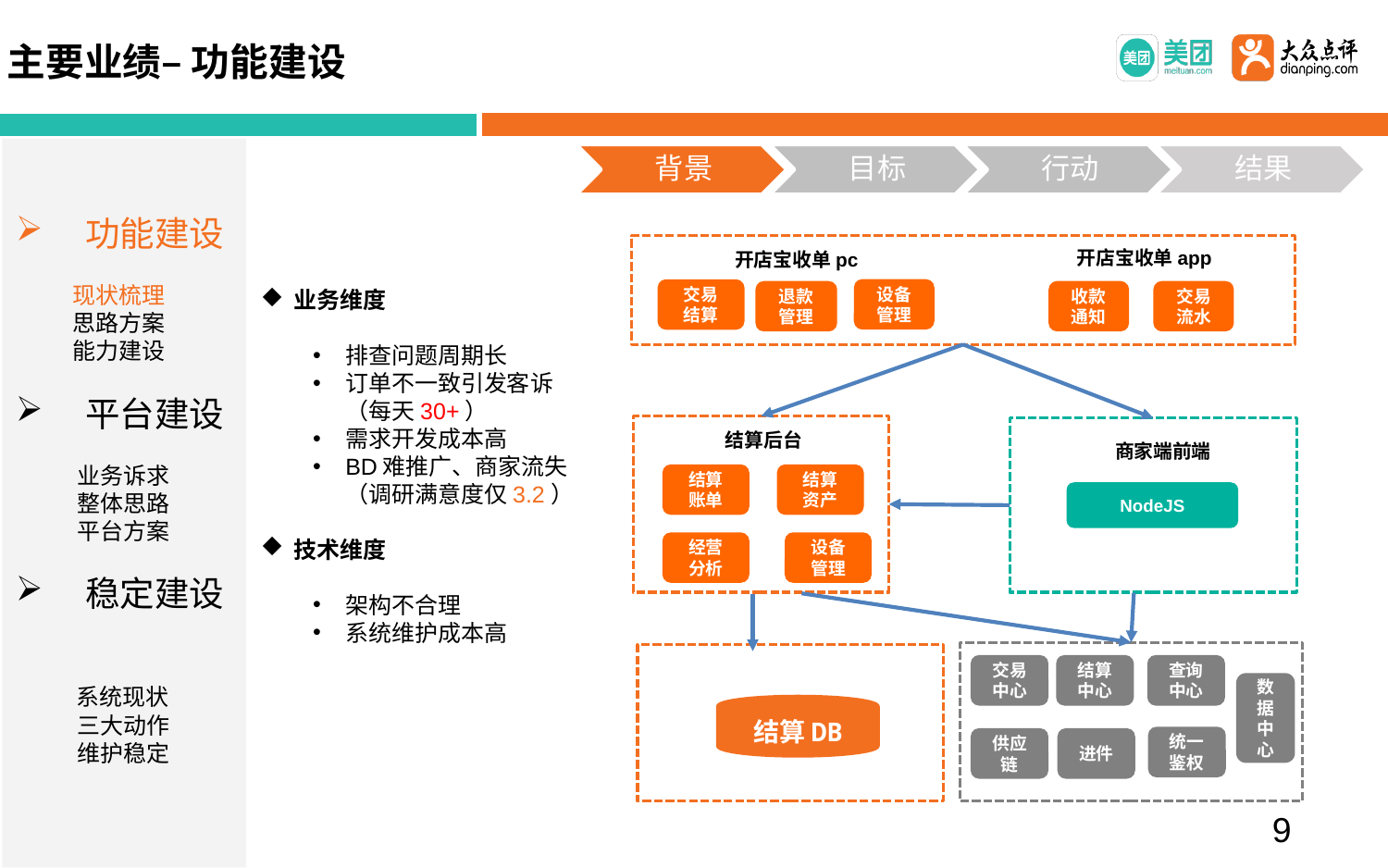

# 主要业绩– 功能建设
功能建设

          现状梳理
          思路方案
          能力建设

平台建设

           业务诉求
           整体思路
           平台方案

稳定建设

         系统现状
           三大动作
           维护稳定

背景
目标
行动
结果

开店宝收单app
开店宝收单pc
业务维度

排查问题周期长
订单不一致引发客诉（每天30+）
需求开发成本高
BD难推广、商家流失（调研满意度仅3.2）

技术维度

架构不合理
系统维护成本高

设备
管理
交易
结算
交易流水
收款通知
退款
管理

结算后台
商家端前端
结算
账单
结算
资产
NodeJS
经营
分析
设备
管理

查询中心
交易中心
结算中心
数据中心
结算DB
统一
鉴权
供应链
进件
9